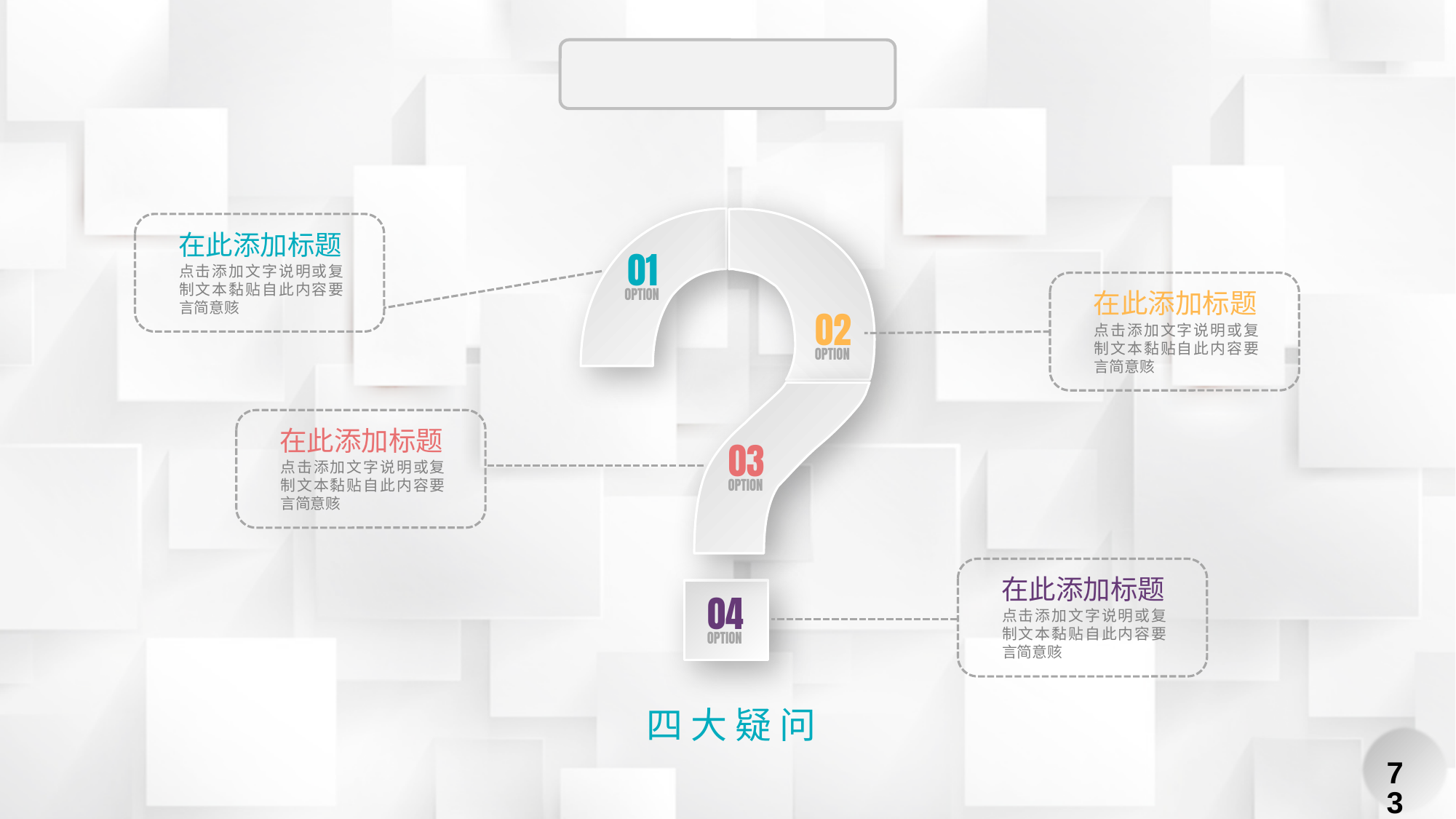

在此添加标题
点击添加文字说明或复制文本黏贴自此内容要言简意赅
01
OPTION

在此添加标题
点击添加文字说明或复制文本黏贴自此内容要言简意赅
02
OPTION

在此添加标题
点击添加文字说明或复制文本黏贴自此内容要言简意赅
03
OPTION

在此添加标题
点击添加文字说明或复制文本黏贴自此内容要言简意赅

04
OPTION
四 大 疑 问

73